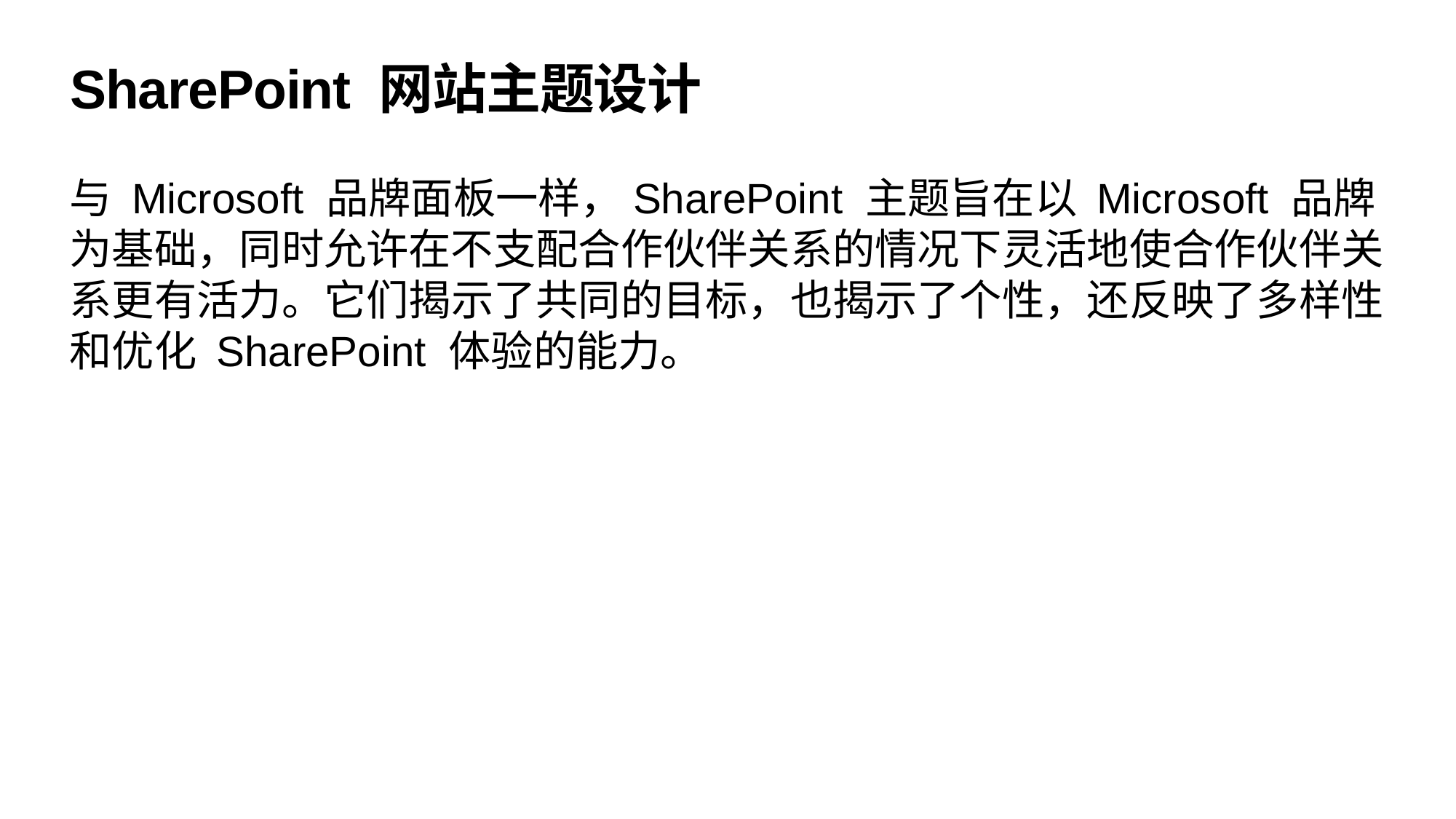

# SharePoint 网站主题设计
与 Microsoft 品牌面板一样，SharePoint 主题旨在以 Microsoft 品牌为基础，同时允许在不支配合作伙伴关系的情况下灵活地使合作伙伴关系更有活力。它们揭示了共同的目标，也揭示了个性，还反映了多样性和优化 SharePoint 体验的能力。